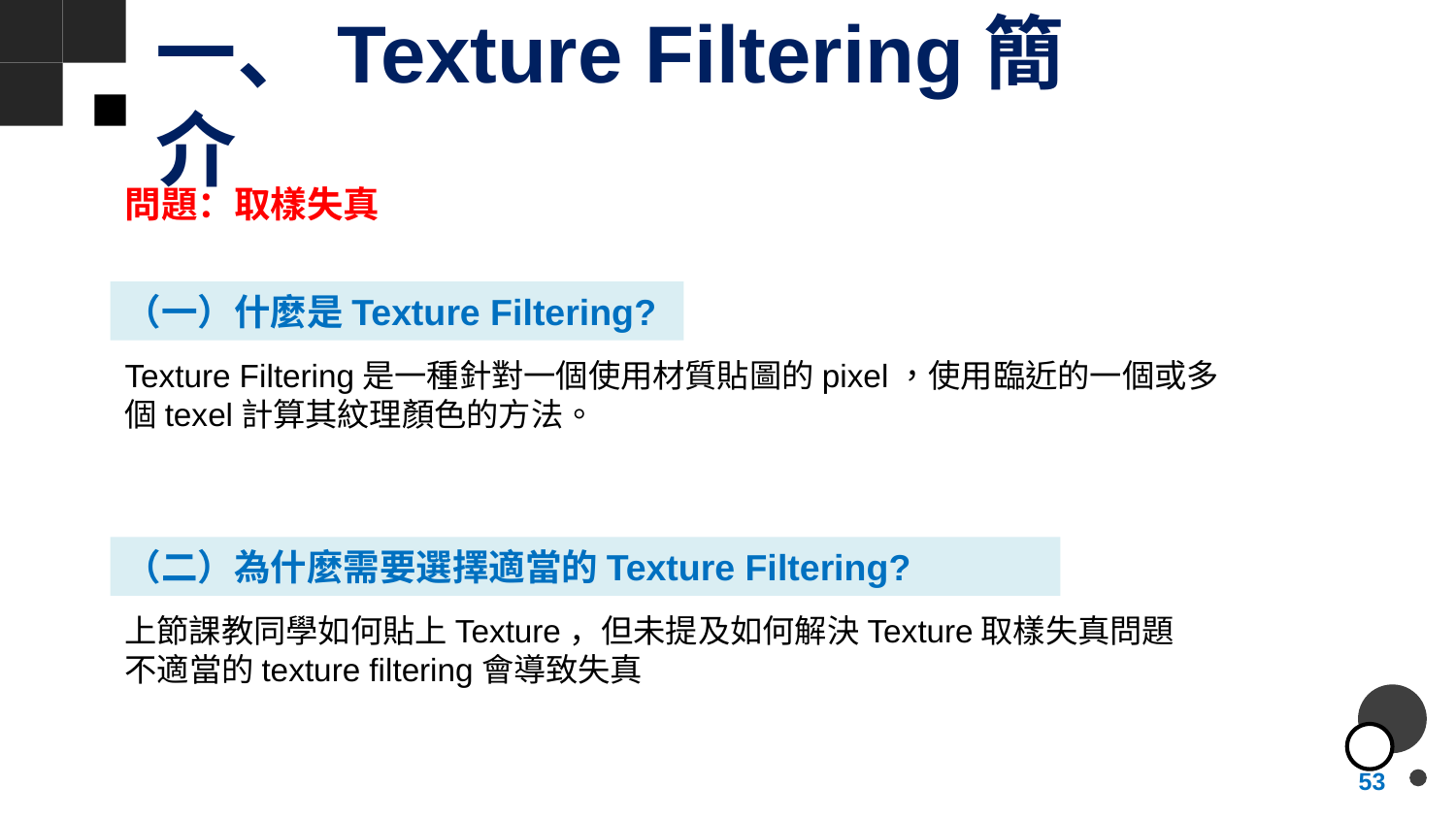

# 一、Texture Filtering簡介
問題：取樣失真
（一）什麼是Texture Filtering?
Texture Filtering是一種針對一個使用材質貼圖的pixel，使用臨近的一個或多個texel計算其紋理顏色的方法。
（二）為什麼需要選擇適當的Texture Filtering?
上節課教同學如何貼上Texture，但未提及如何解決Texture取樣失真問題
不適當的texture filtering會導致失真

53